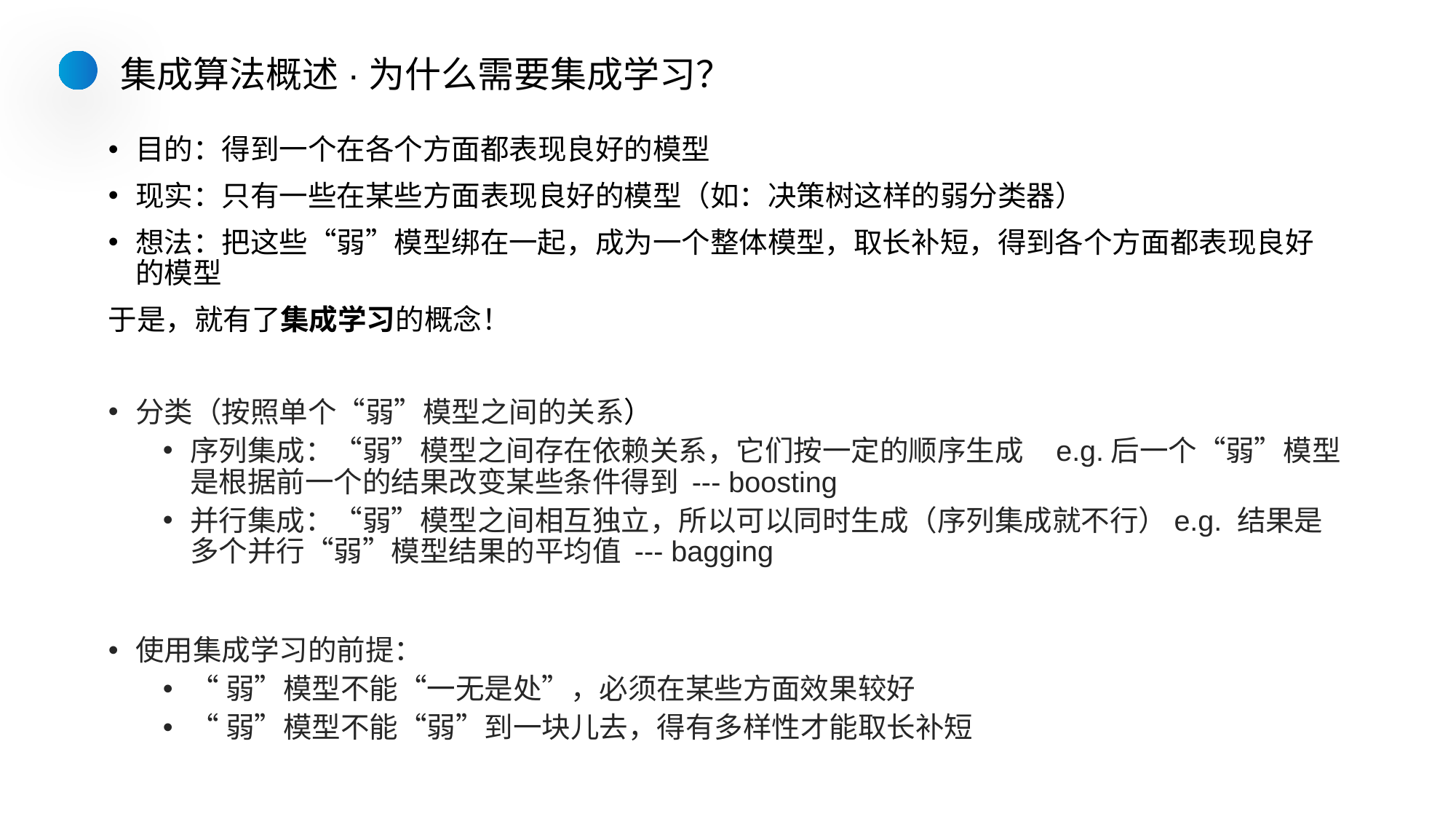

集成算法概述·为什么需要集成学习？

目的：得到一个在各个方面都表现良好的模型
现实：只有一些在某些方面表现良好的模型（如：决策树这样的弱分类器）
想法：把这些“弱”模型绑在一起，成为一个整体模型，取长补短，得到各个方面都表现良好的模型
于是，就有了集成学习的概念！

分类（按照单个“弱”模型之间的关系）
序列集成：“弱”模型之间存在依赖关系，它们按一定的顺序生成    e.g.后一个“弱”模型是根据前一个的结果改变某些条件得到 --- boosting
并行集成：“弱”模型之间相互独立，所以可以同时生成（序列集成就不行）e.g. 结果是多个并行“弱”模型结果的平均值 --- bagging

使用集成学习的前提：
“弱”模型不能“一无是处”，必须在某些方面效果较好
“弱”模型不能“弱”到一块儿去，得有多样性才能取长补短